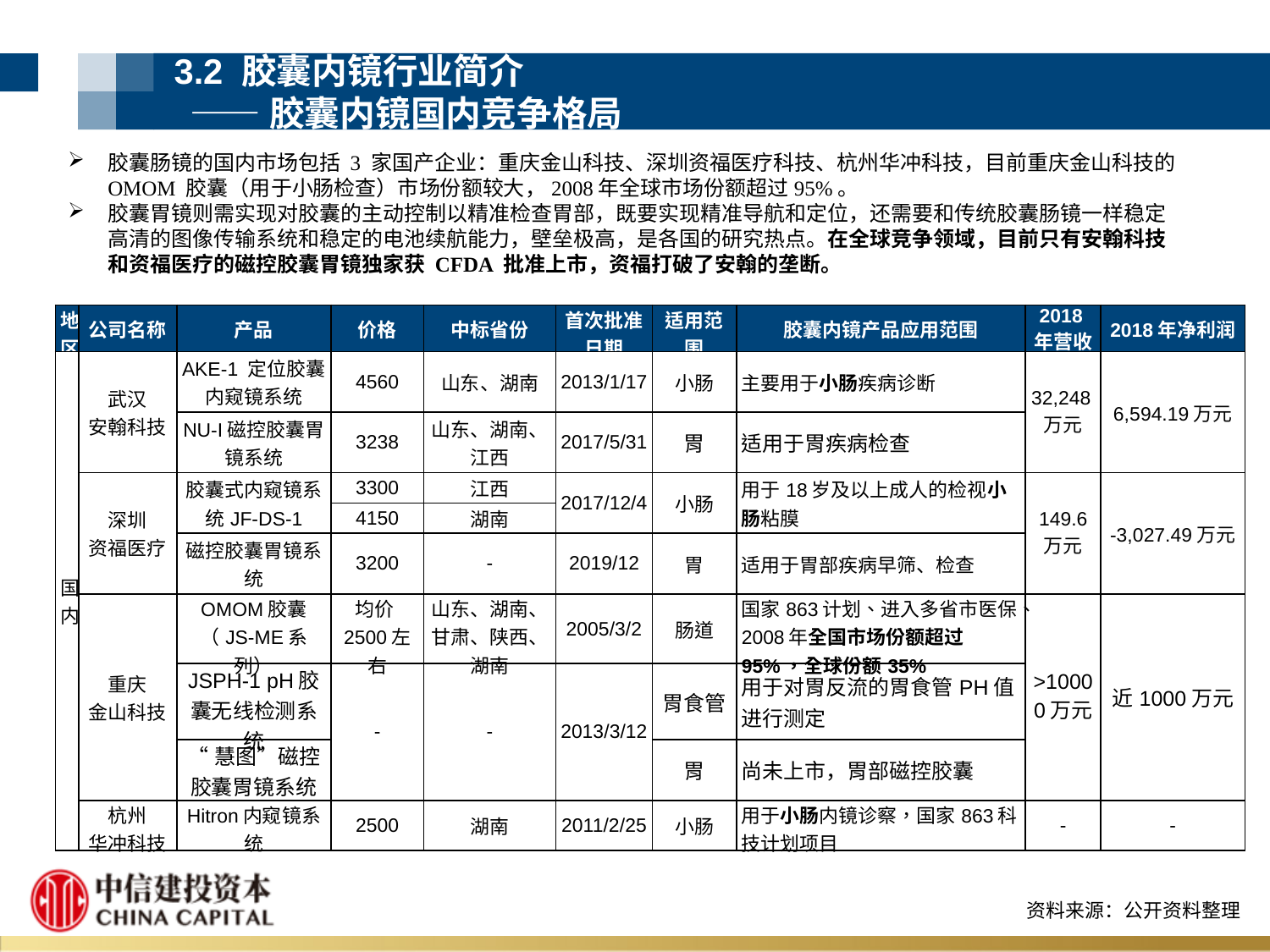

3.2 胶囊内镜行业简介
  ——胶囊内镜国内竞争格局
胶囊肠镜的国内市场包括 3 家国产企业：重庆金山科技、深圳资福医疗科技、杭州华冲科技，目前重庆金山科技的 OMOM 胶囊（用于小肠检查）市场份额较大，2008年全球市场份额超过95%。
胶囊胃镜则需实现对胶囊的主动控制以精准检查胃部，既要实现精准导航和定位，还需要和传统胶囊肠镜一样稳定高清的图像传输系统和稳定的电池续航能力，壁垒极高，是各国的研究热点。在全球竞争领域，目前只有安翰科技和资福医疗的磁控胶囊胃镜独家获 CFDA 批准上市，资福打破了安翰的垄断。
| 地区 | 公司名称 | 产品 | 价格 | 中标省份 | 首次批准日期 | 适用范围 | 胶囊内镜产品应用范围 | 2018年营收 | 2018年净利润 |
| --- | --- | --- | --- | --- | --- | --- | --- | --- | --- |
| 国内 | 武汉 安翰科技 | AKE-1 定位胶囊内窥镜系统 | 4560 | 山东、湖南 | 2013/1/17 | 小肠 | 主要用于小肠疾病诊断 | 32,248万元 | 6,594.19万元 |
|  |  | NU-I磁控胶囊胃镜系统 | 3238 | 山东、湖南、江西 | 2017/5/31 | 胃 | 适用于胃疾病检查 |  |  |
|  | 深圳 资福医疗 | 胶囊式内窥镜系统JF-DS-1 | 3300 | 江西 | 2017/12/4 | 小肠 | 用于18岁及以上成人的检视小肠粘膜 | 149.6 万元 | -3,027.49万元 |
|  |  |  | 4150 | 湖南 |  |  |  |  |  |
|  |  | 磁控胶囊胃镜系统 | 3200 | - | 2019/12 | 胃 | 适用于胃部疾病早筛、检查 |  |  |
|  | 重庆 金山科技 | OMOM胶囊 （JS-ME系列） | 均价2500左右 | 山东、湖南、甘肃、陕西、湖南 | 2005/3/2 | 肠道 | 国家863计划、进入多省市医保、2008年全国市场份额超过95%，全球份额35% | >10000万元 | 近1000万元 |
|  |  | JSPH-1 pH胶囊无线检测系统 | - | - | 2013/3/12 | 胃食管 | 用于对胃反流的胃食管PH值进行测定 |  |  |
|  |  | “慧图”磁控胶囊胃镜系统 |  |  |  | 胃 | 尚未上市，胃部磁控胶囊 |  |  |
|  | 杭州 华冲科技 | Hitron内窥镜系统 | 2500 | 湖南 | 2011/2/25 | 小肠 | 用于小肠内镜诊察，国家863科技计划项目 | - | - |
资料来源：公开资料整理